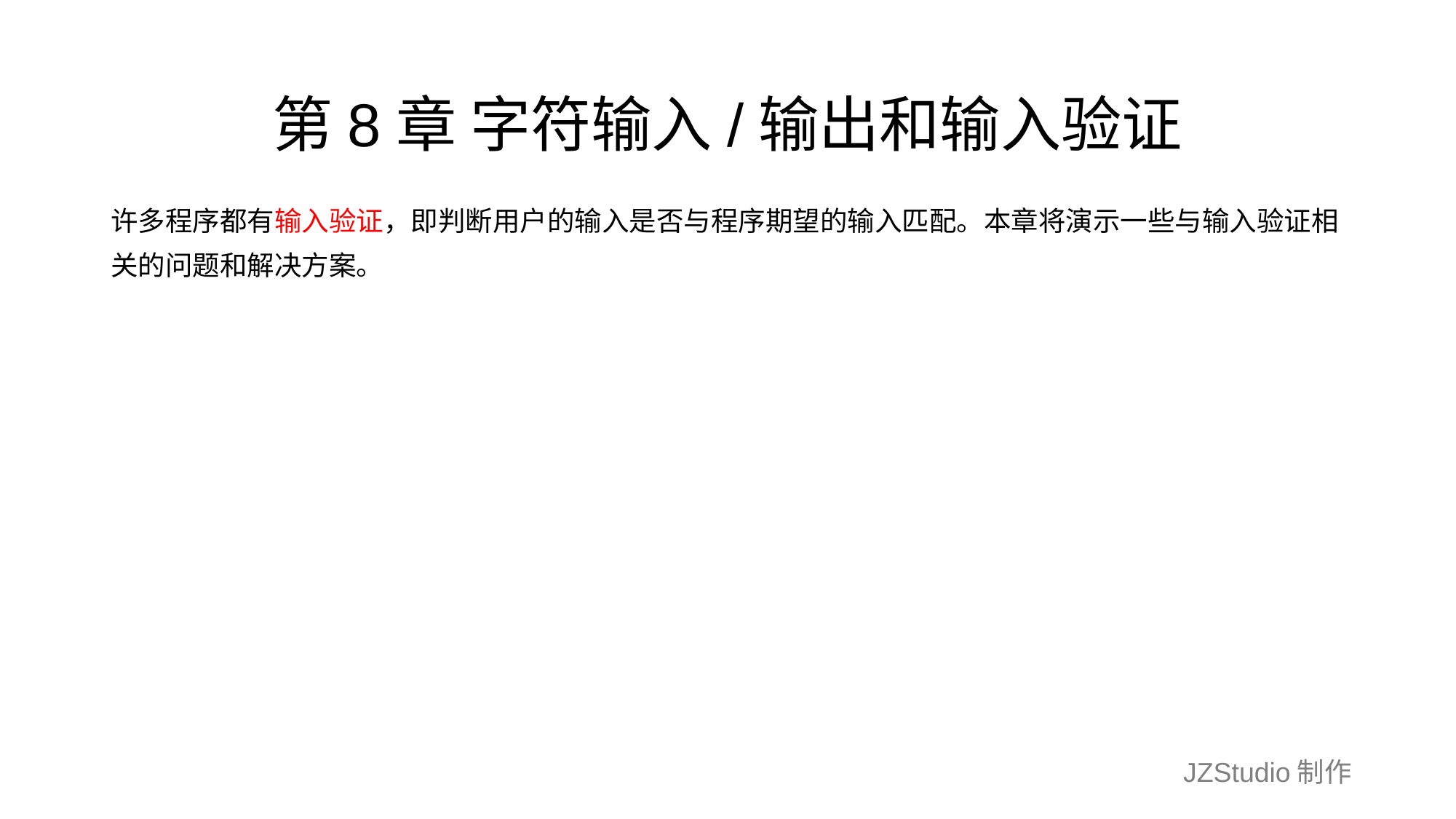

# 第8章 字符输入/输出和输入验证
许多程序都有输入验证，即判断用户的输入是否与程序期望的输入匹配。本章将演示一些与输入验证相
关的问题和解决方案。